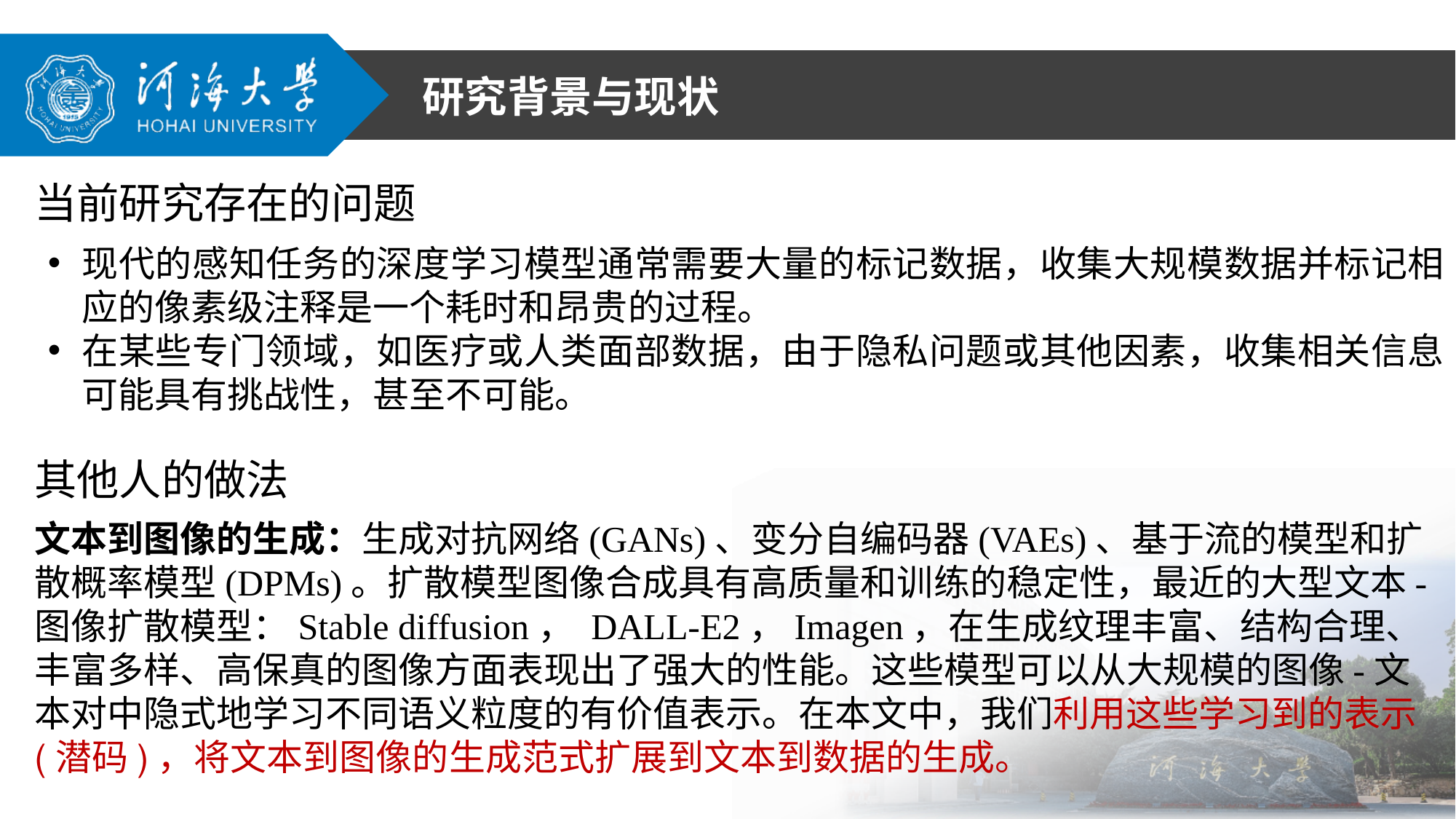

研究背景与现状
当前研究存在的问题
现代的感知任务的深度学习模型通常需要大量的标记数据，收集大规模数据并标记相应的像素级注释是一个耗时和昂贵的过程。
在某些专门领域，如医疗或人类面部数据，由于隐私问题或其他因素，收集相关信息可能具有挑战性，甚至不可能。
其他人的做法
文本到图像的生成：生成对抗网络(GANs)、变分自编码器(VAEs)、基于流的模型和扩散概率模型(DPMs)。扩散模型图像合成具有高质量和训练的稳定性，最近的大型文本-图像扩散模型：Stable diffusion， DALL-E2，Imagen，在生成纹理丰富、结构合理、丰富多样、高保真的图像方面表现出了强大的性能。这些模型可以从大规模的图像-文本对中隐式地学习不同语义粒度的有价值表示。在本文中，我们利用这些学习到的表示(潜码)，将文本到图像的生成范式扩展到文本到数据的生成。